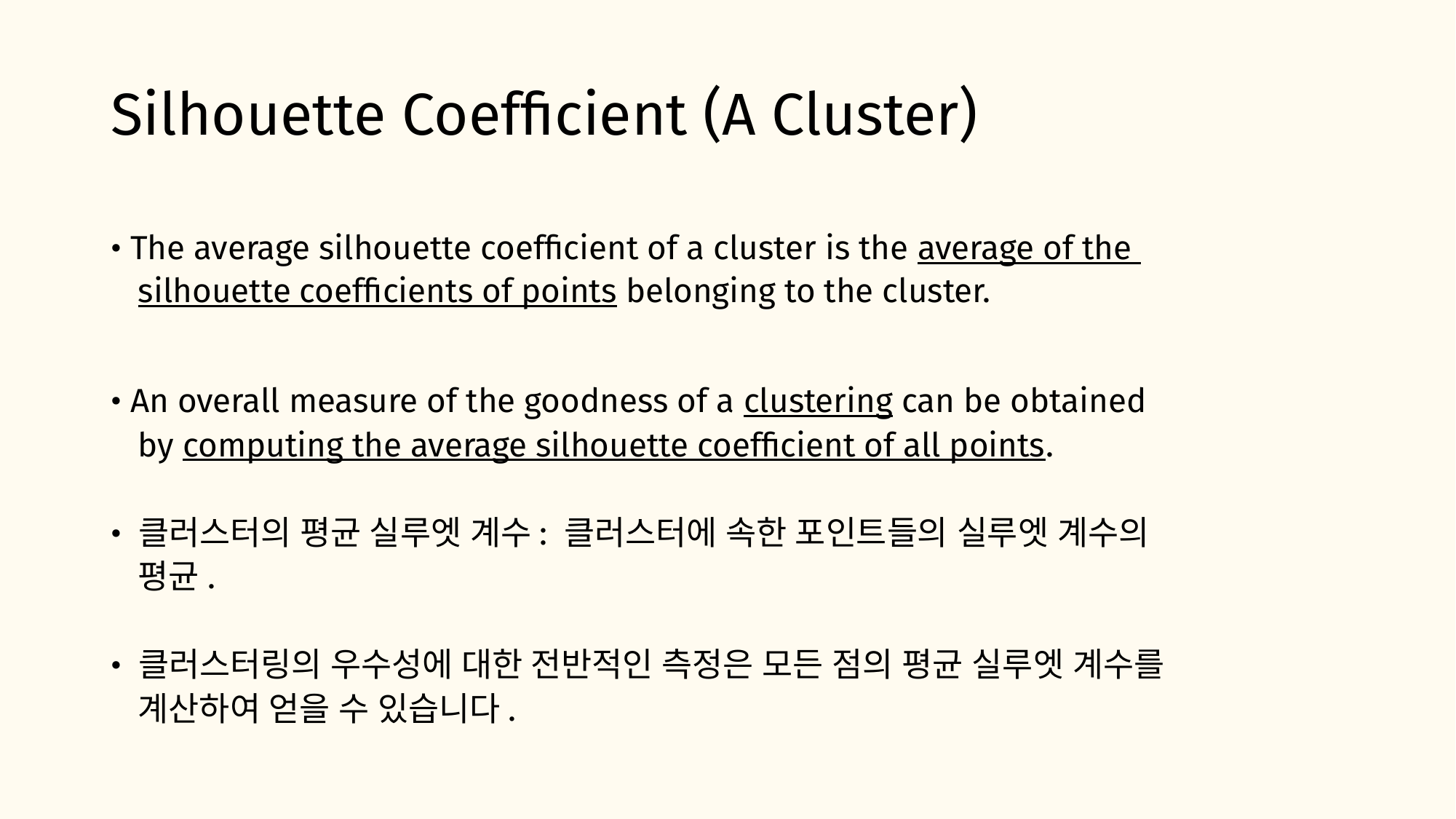

# Silhouette Coefficient (A Cluster)
• The average silhouette coefficient of a cluster is the average of the  silhouette coefficients of points belonging to the cluster.

• An overall measure of the goodness of a clustering can be obtained  by computing the average silhouette coefficient of all points.

• 클러스터의 평균 실루엣 계수: 클러스터에 속한 포인트들의 실루엣 계수의 평균.

• 클러스터링의 우수성에 대한 전반적인 측정은 모든 점의 평균 실루엣 계수를 계산하여 얻을 수 있습니다.